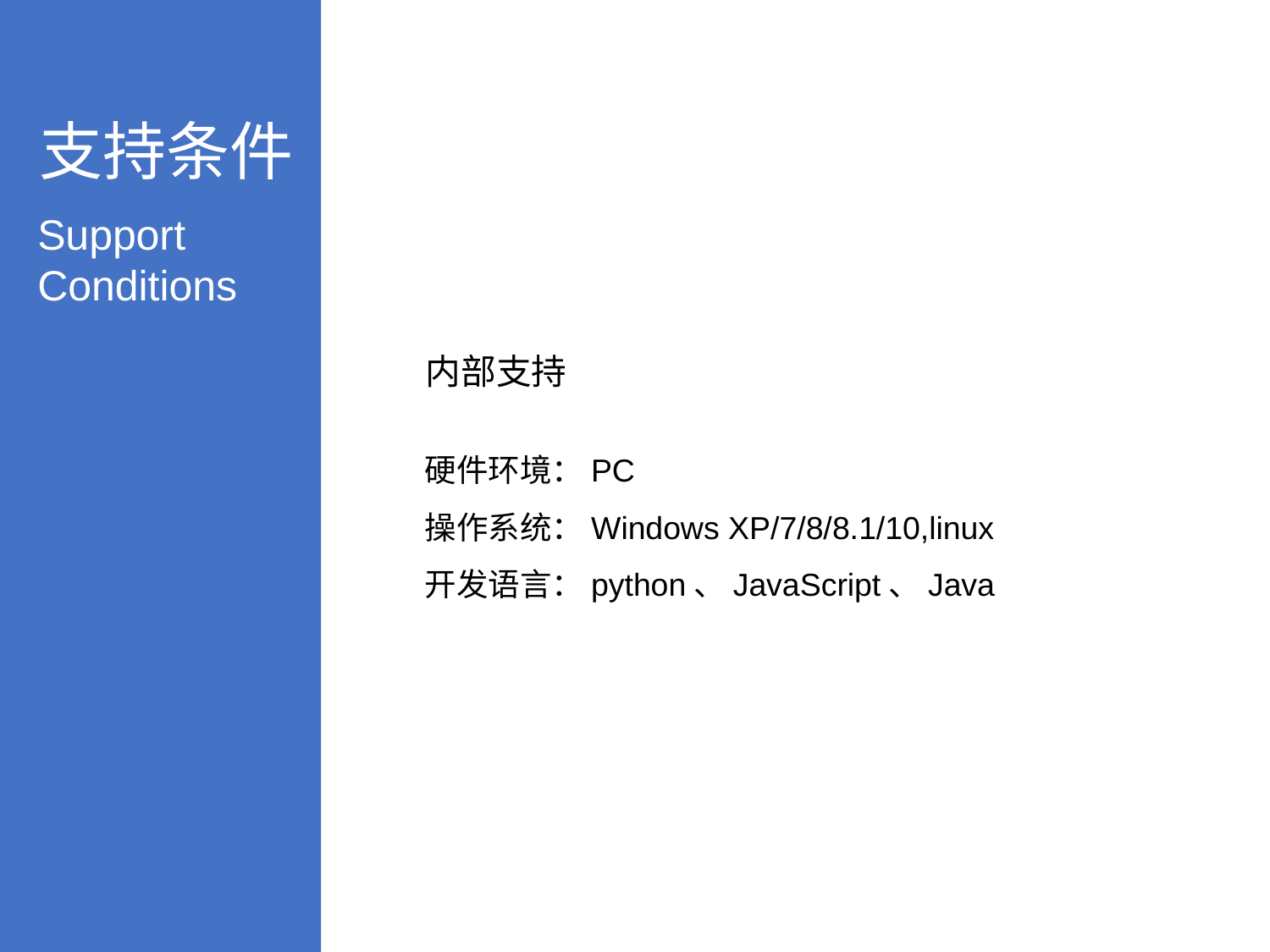

支持条件
Support Conditions
内部支持
硬件环境：PC
操作系统：Windows XP/7/8/8.1/10,linux
开发语言：python、JavaScript、Java